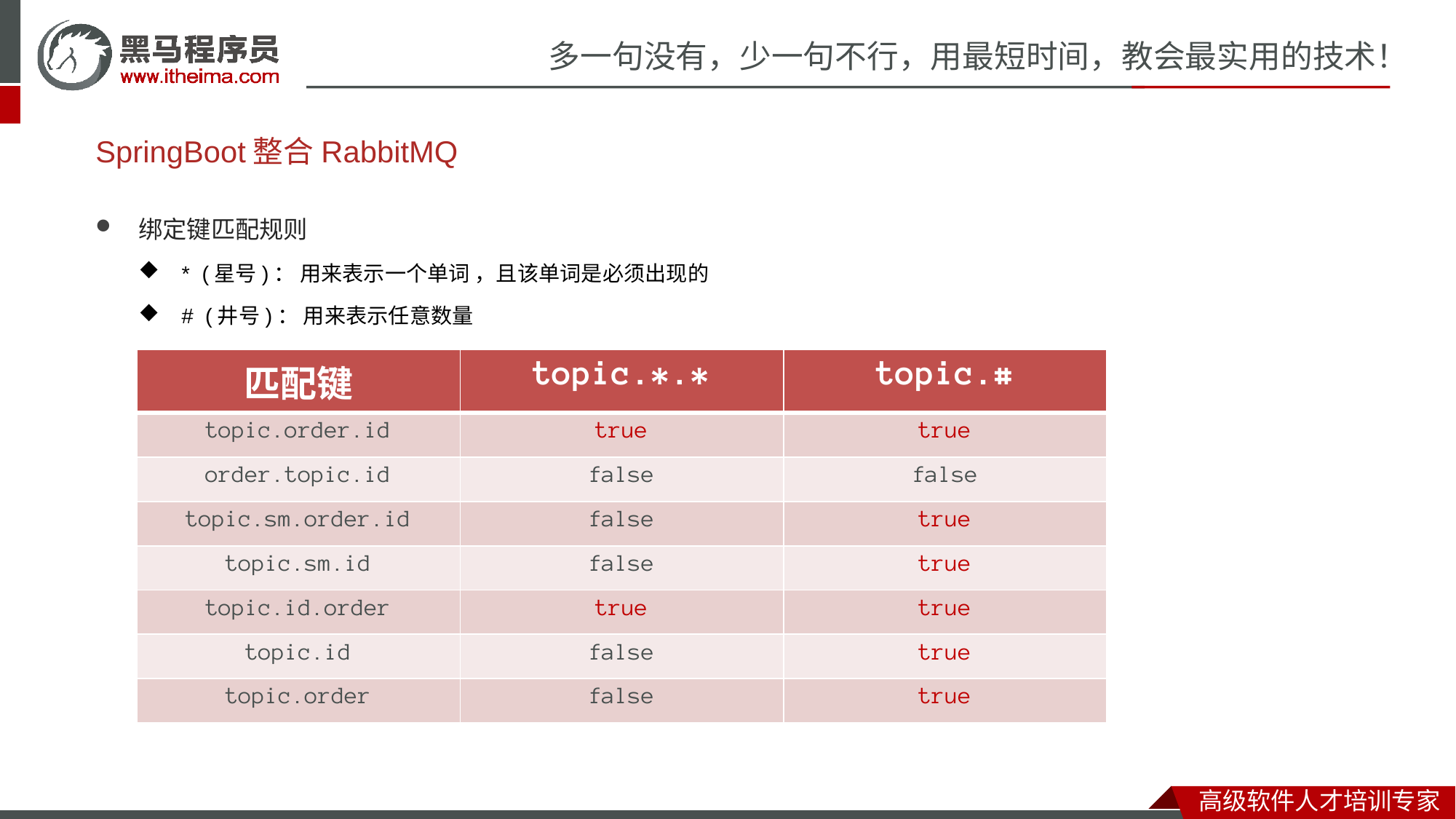

# SpringBoot整合RabbitMQ

绑定键匹配规则
*  (星号)： 用来表示一个单词 ，且该单词是必须出现的
#  (井号)： 用来表示任意数量
| 匹配键 | topic.\*.\* | topic.# |
| --- | --- | --- |
| topic.order.id | true | true |
| order.topic.id | false | false |
| topic.sm.order.id | false | true |
| topic.sm.id | false | true |
| topic.id.order | true | true |
| topic.id | false | true |
| topic.order | false | true |